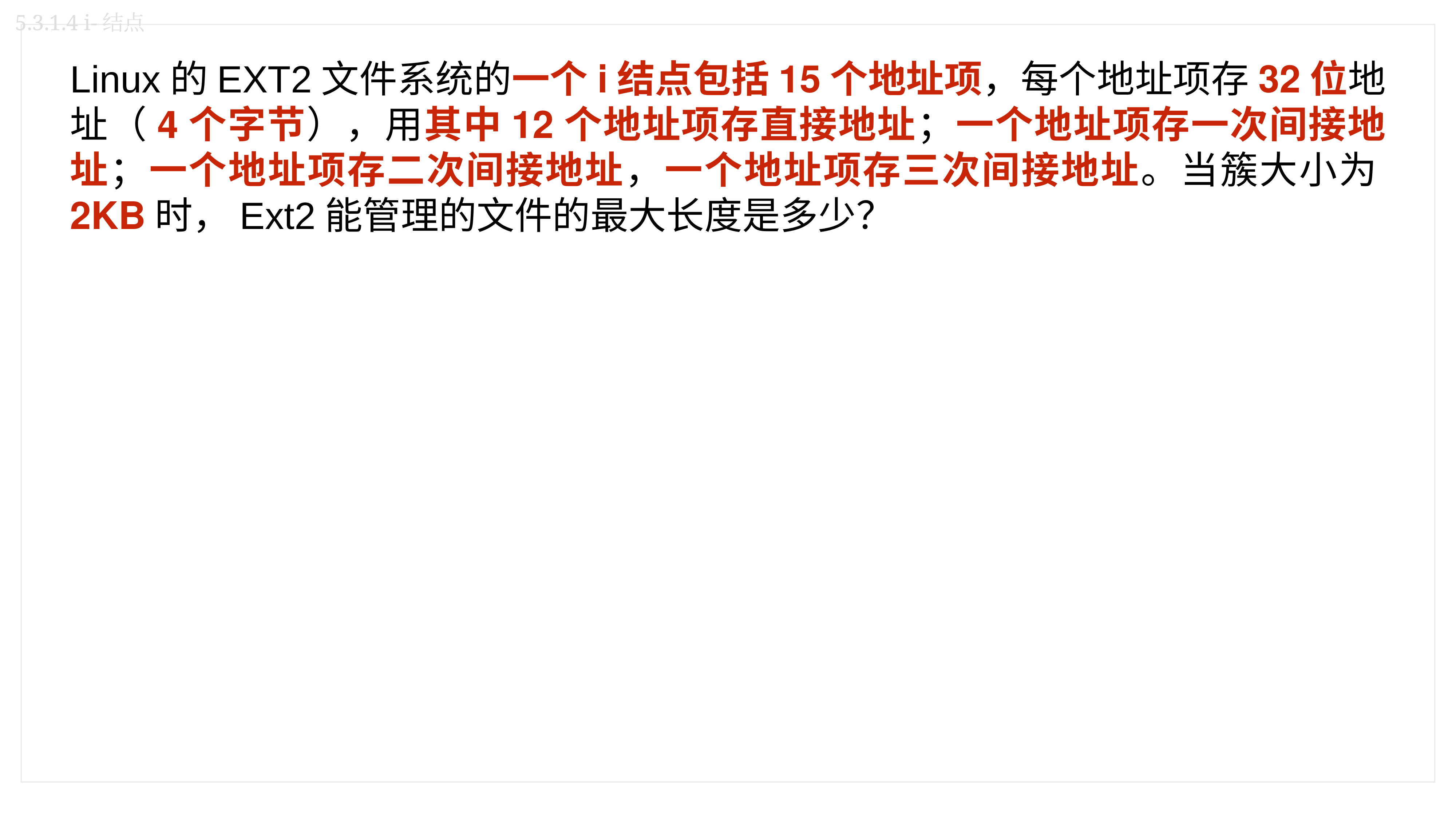

5.3.1.4 i-结点
Linux的EXT2文件系统的一个i结点包括15个地址项，每个地址项存32位地址（4个字节），用其中12个地址项存直接地址；一个地址项存一次间接地址；一个地址项存二次间接地址，一个地址项存三次间接地址。当簇大小为2KB时，Ext2能管理的文件的最大长度是多少？